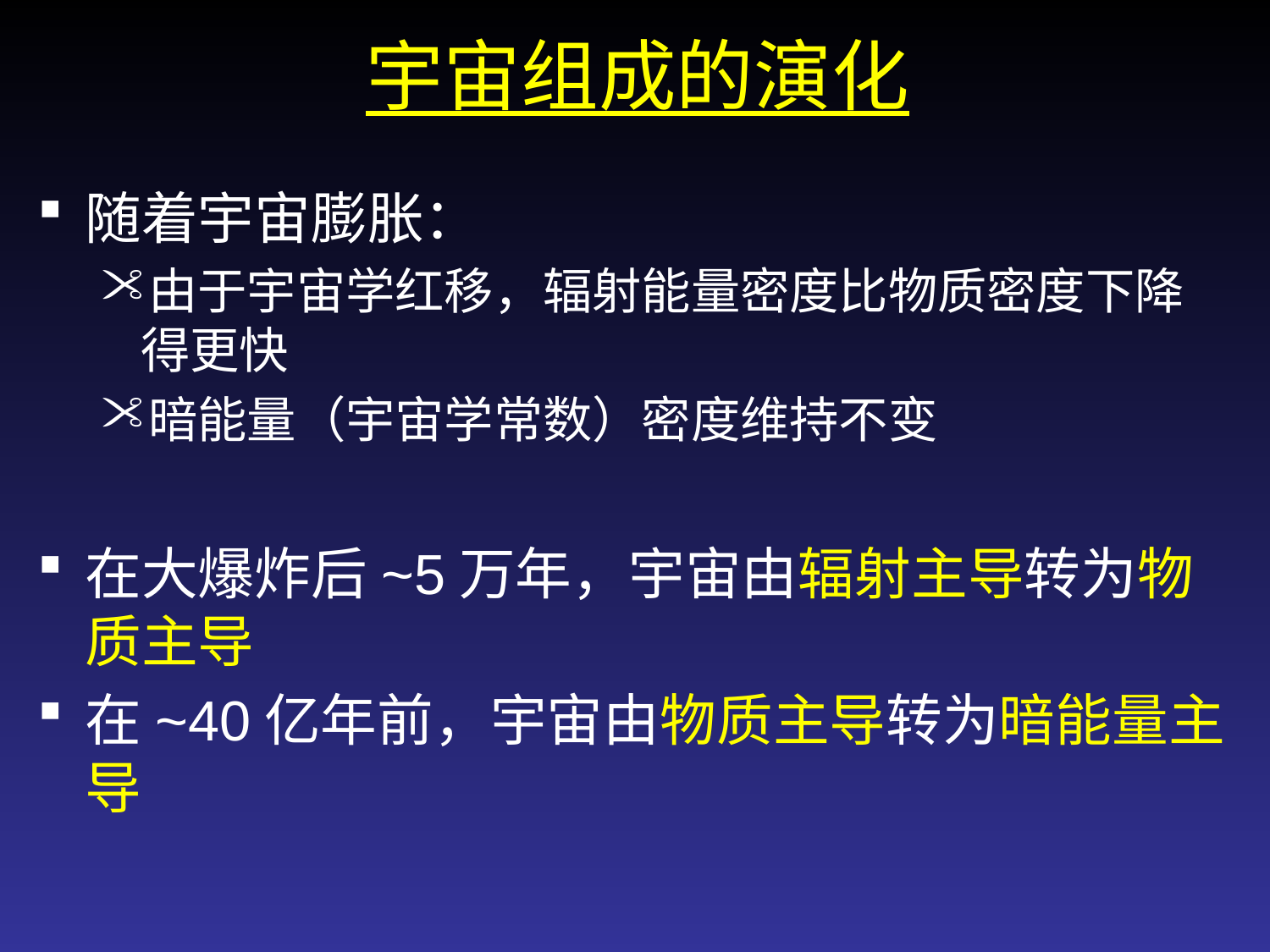

# 宇宙组成的演化
随着宇宙膨胀：
由于宇宙学红移，辐射能量密度比物质密度下降得更快
暗能量（宇宙学常数）密度维持不变

在大爆炸后~5万年，宇宙由辐射主导转为物质主导
在~40亿年前，宇宙由物质主导转为暗能量主导